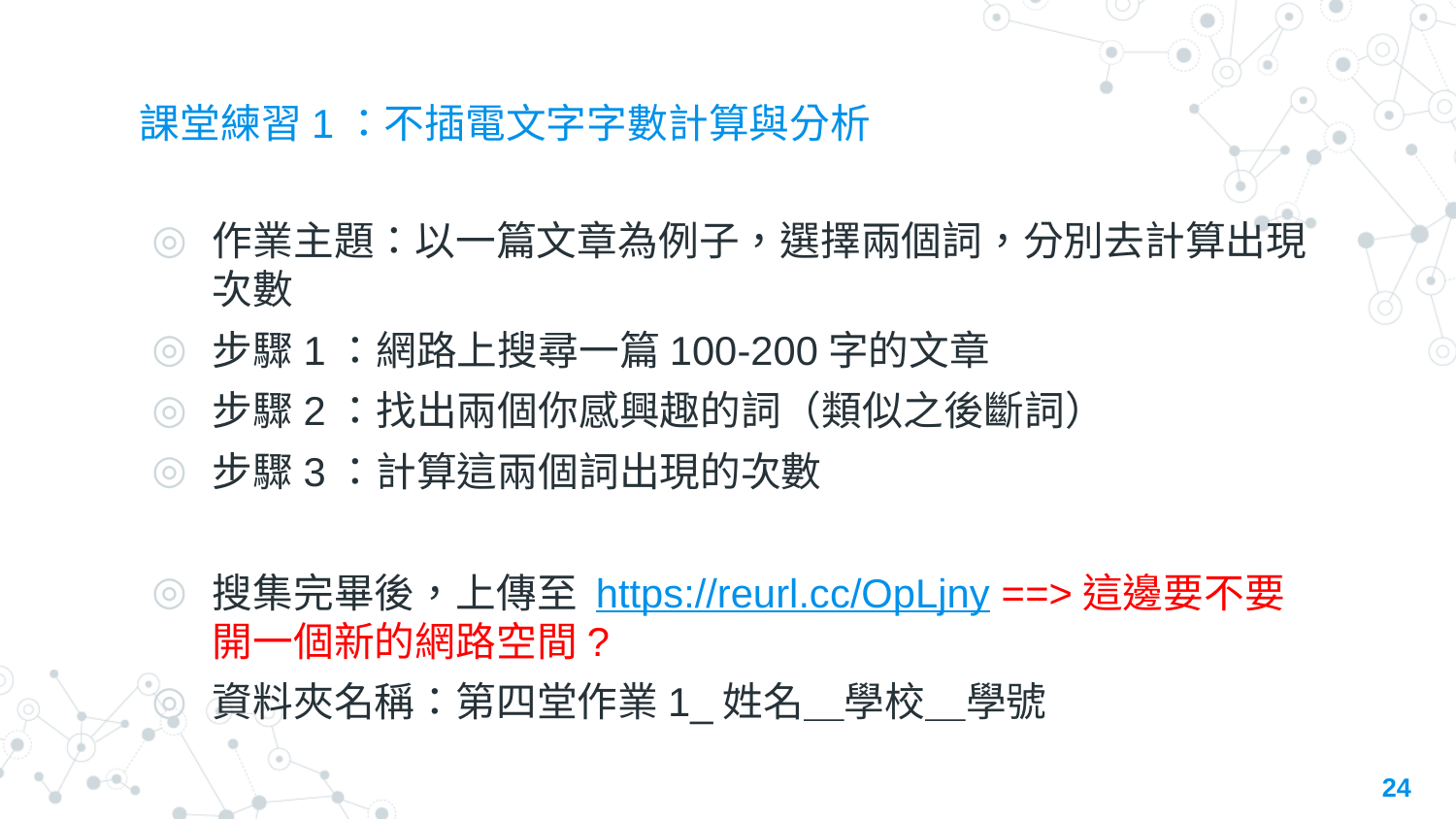

# 課堂練習1：不插電文字字數計算與分析
作業主題：以一篇文章為例子，選擇兩個詞，分別去計算出現次數
步驟1：網路上搜尋一篇100-200字的文章
步驟2：找出兩個你感興趣的詞（類似之後斷詞）
步驟3：計算這兩個詞出現的次數

搜集完畢後，上傳至 https://reurl.cc/OpLjny ==>這邊要不要開一個新的網路空間?
資料夾名稱：第四堂作業1_姓名＿學校＿學號

24